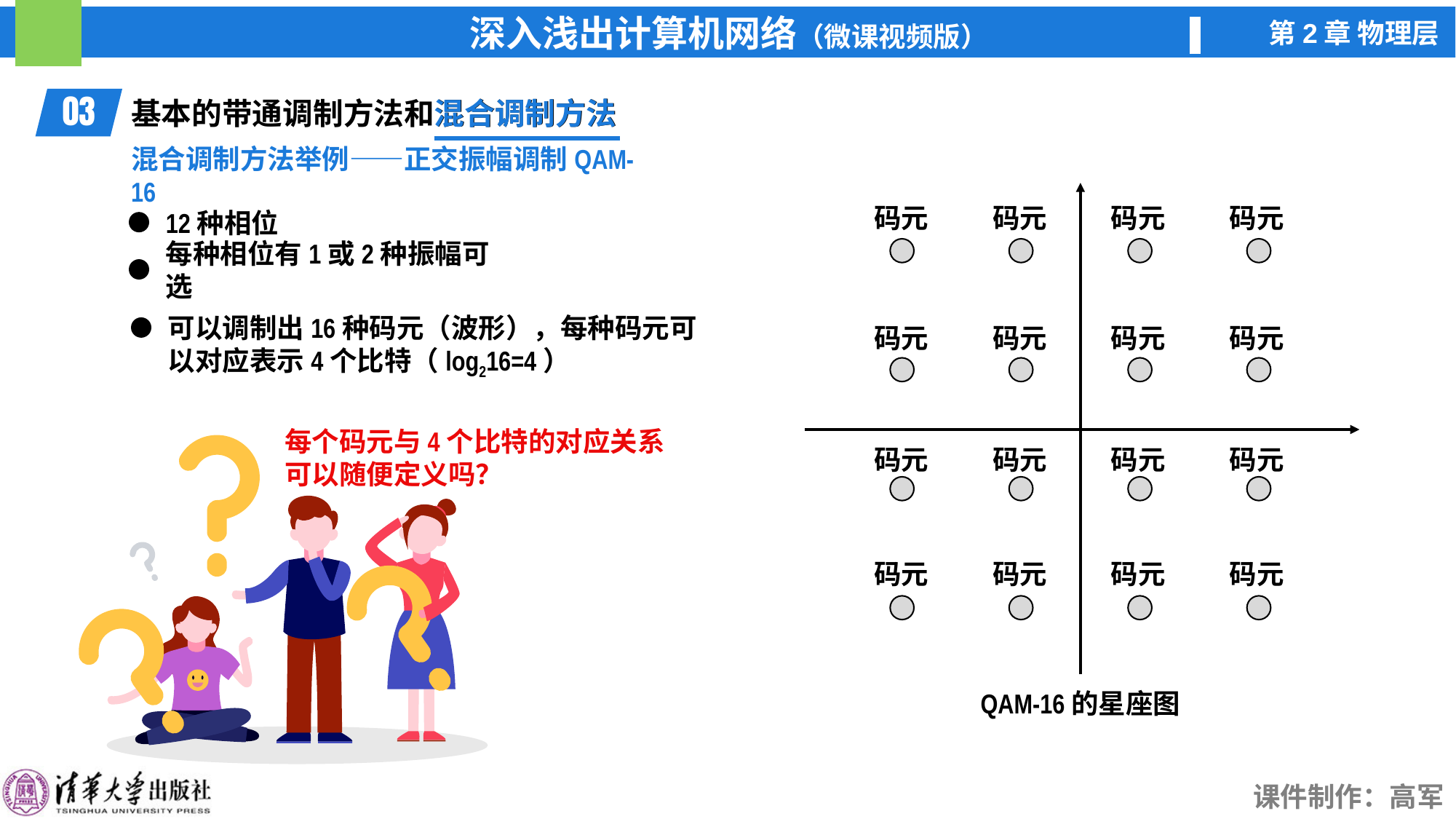

03
基本的带通调制方法和混合调制方法
混合调制方法
混合调制方法举例——正交振幅调制QAM-16
QAM-16的星座图
码元

码元

码元

码元
12种相位

每种相位有1或2种振幅可选

可以调制出16种码元（波形），每种码元可以对应表示4个比特（log216=4）
码元

码元

码元

码元

每个码元与4个比特的对应关系可以随便定义吗？
码元

码元

码元

码元

码元

码元

码元

码元